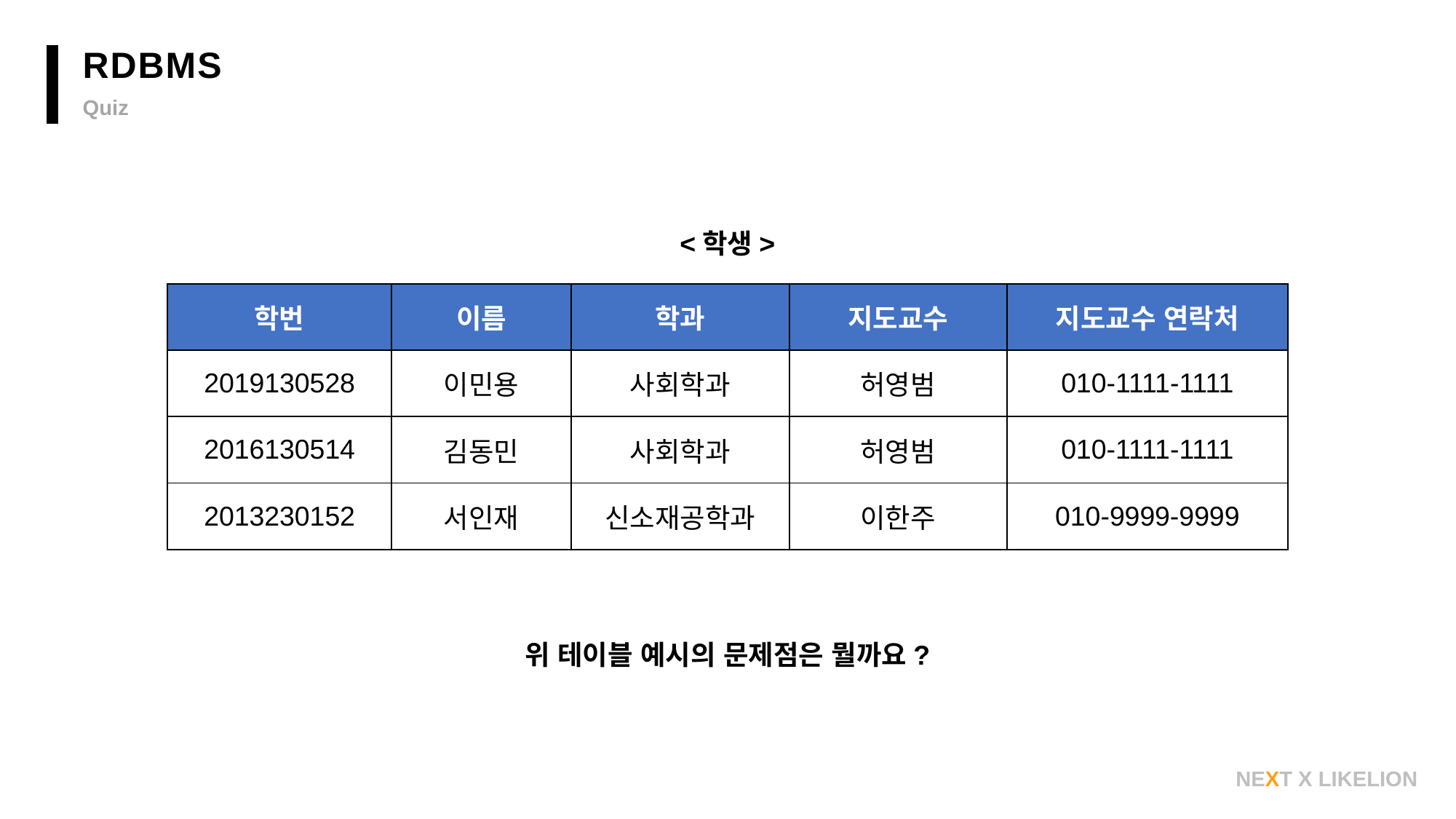

RDBMS

Quiz
<학생>
| 학번 | 이름 | 학과 | 지도교수 | 지도교수 연락처 |
| --- | --- | --- | --- | --- |
| 2019130528 | 이민용 | 사회학과 | 허영범 | 010-1111-1111 |
| 2016130514 | 김동민 | 사회학과 | 허영범 | 010-1111-1111 |
| 2013230152 | 서인재 | 신소재공학과 | 이한주 | 010-9999-9999 |
위 테이블 예시의 문제점은 뭘까요?
NEXT X LIKELION